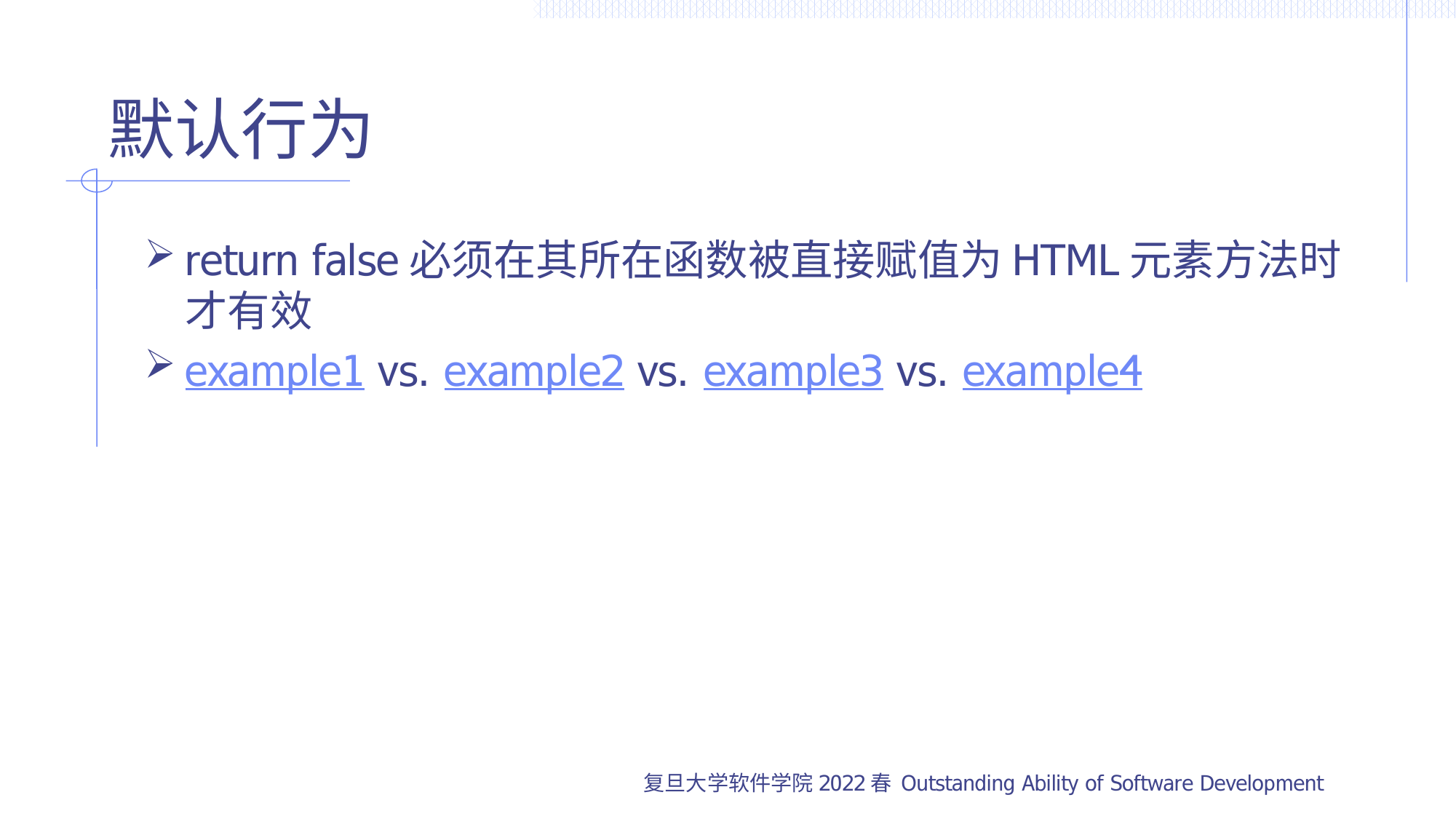

# 默认行为
return false必须在其所在函数被直接赋值为HTML元素方法时才有效
example1 vs. example2 vs. example3 vs. example4